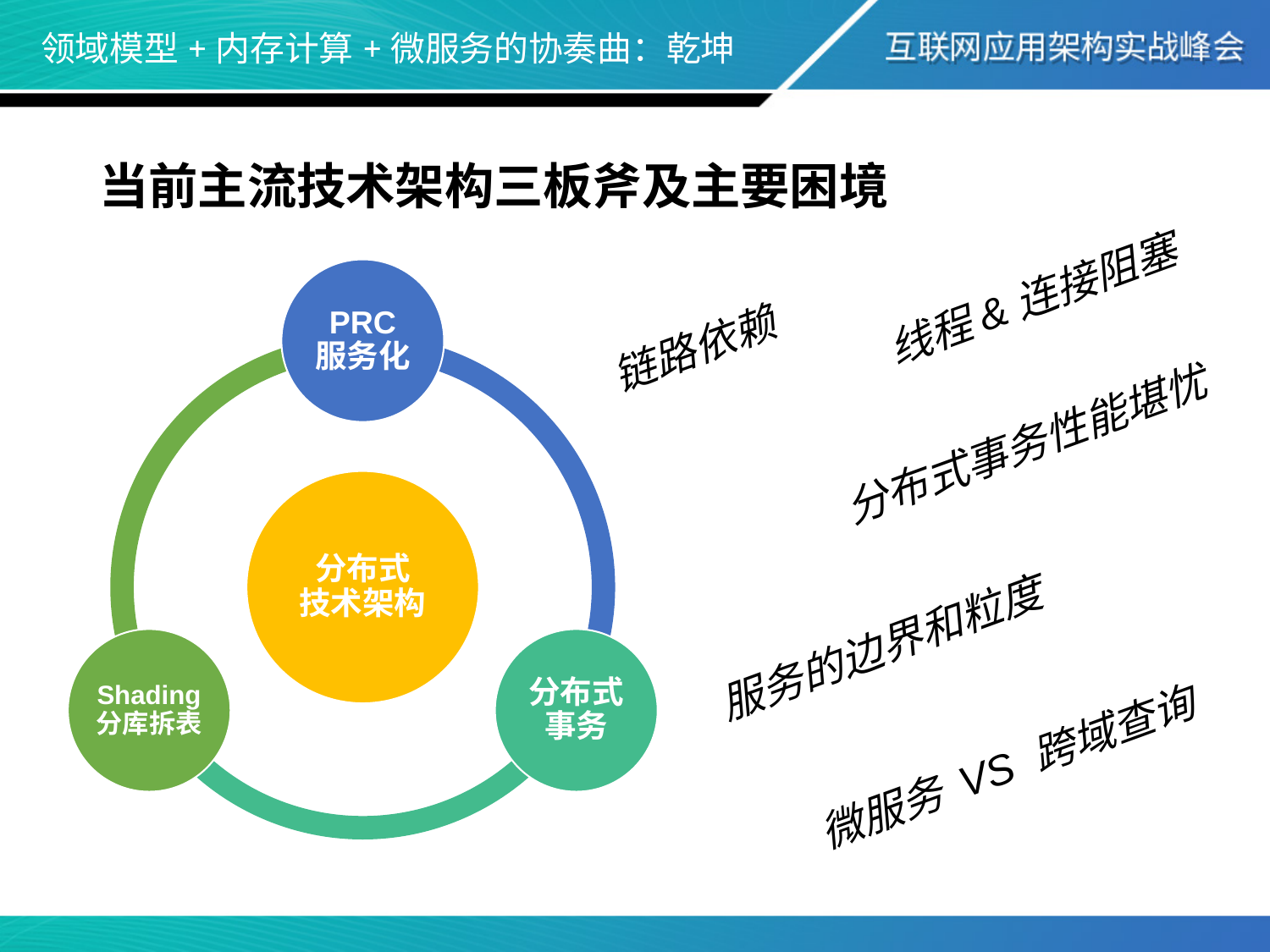

# 领域模型+内存计算+微服务的协奏曲：乾坤
当前主流技术架构三板斧及主要困境
分布式
技术架构
PRC
服务化
分布式
事务
Shading
分库拆表
线程&连接阻塞
链路依赖
分布式事务性能堪忧
服务的边界和粒度
微服务 VS 跨域查询